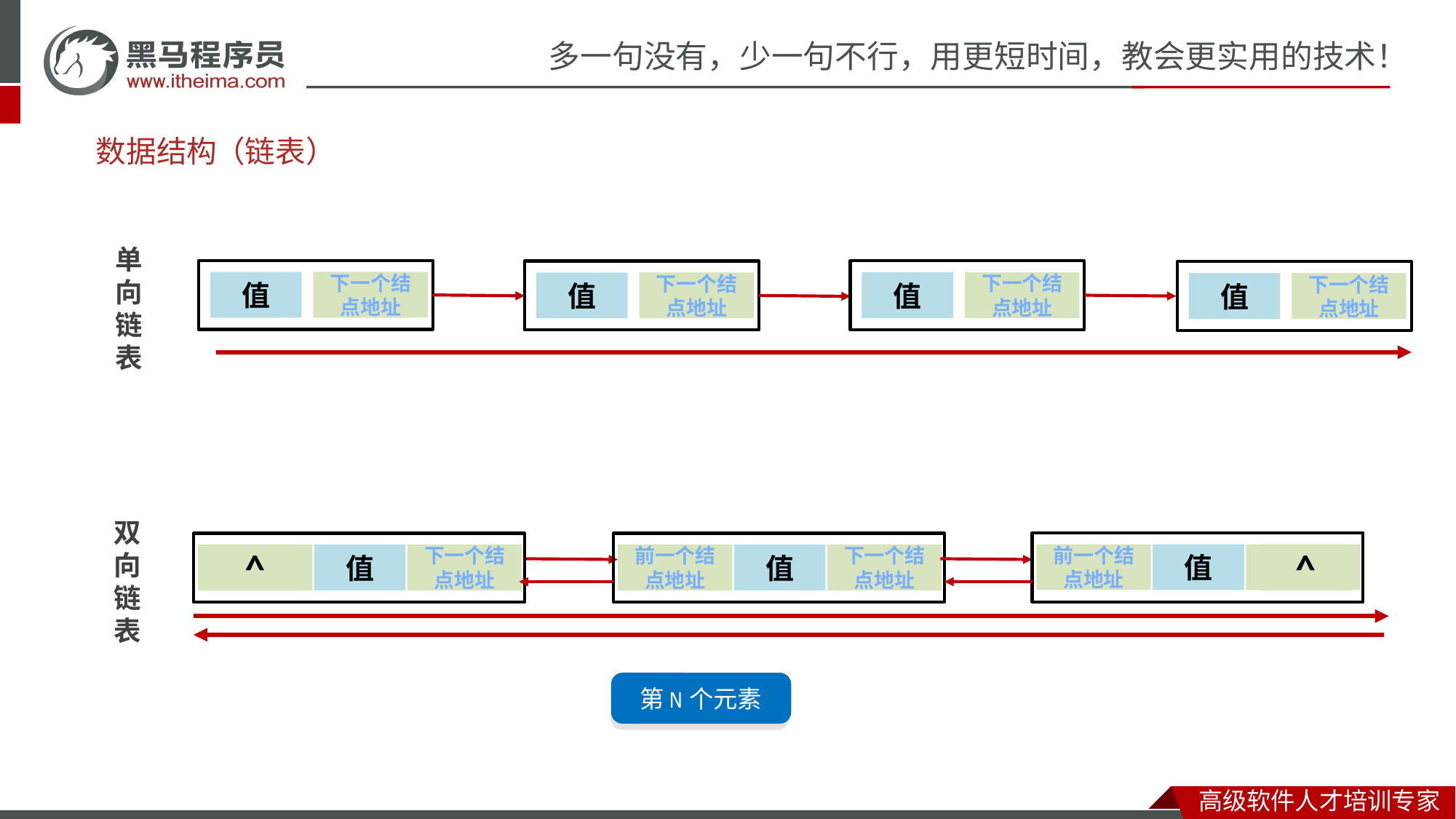

# 数据结构
（链表）
单
向
链
表

值
^
下一个结点地址
值
^
下一个结点地址
值
^
下一个结点地址
值
下一个结点地址
^
双
向
链
表

前一个结点地址
值

^

^
值
下一个结点地址

前一个结点地址
值
下一个结点地址
第N个元素